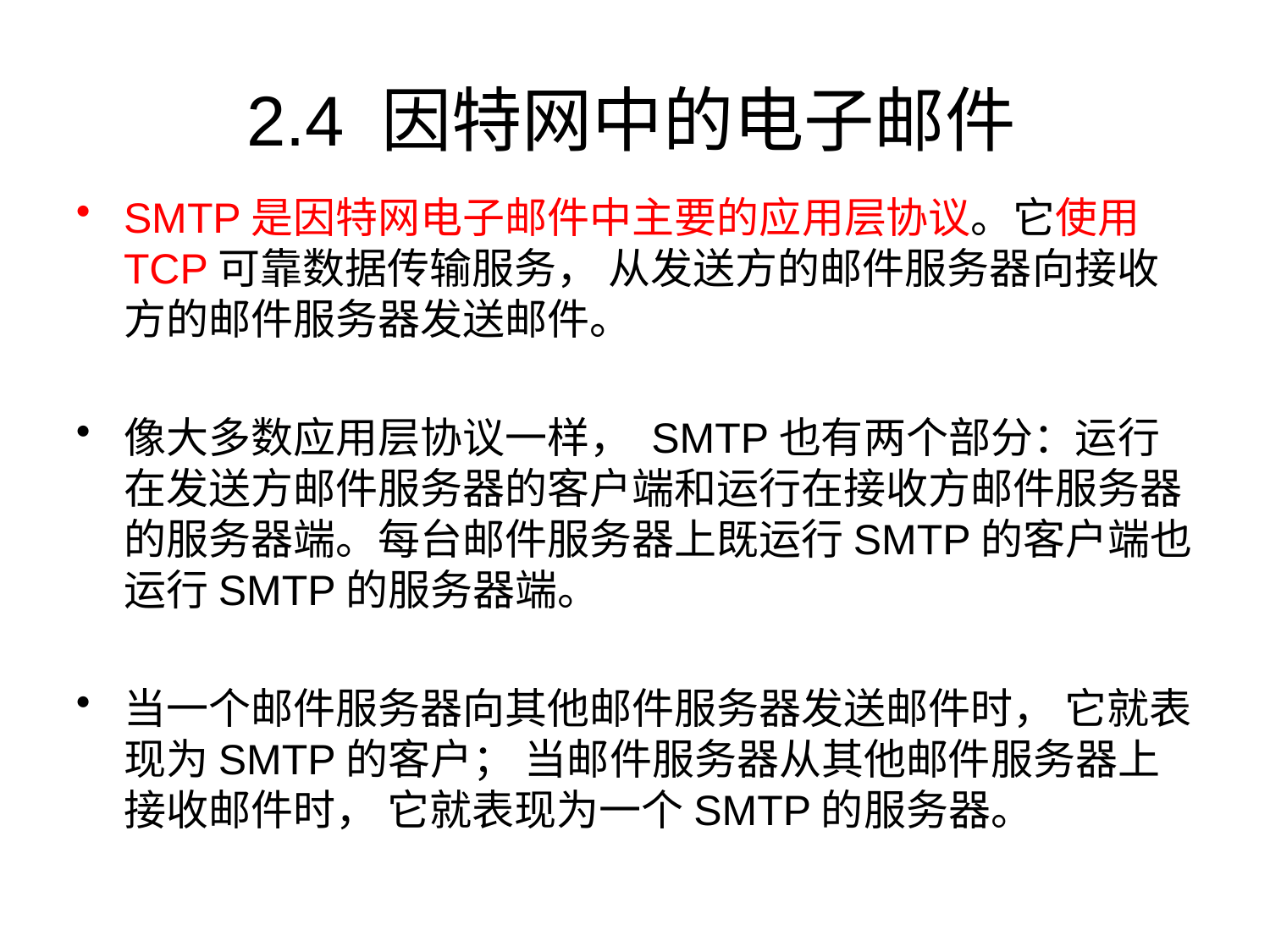

# 2.4 因特网中的电子邮件
SMTP是因特网电子邮件中主要的应用层协议。它使用TCP可靠数据传输服务， 从发送方的邮件服务器向接收方的邮件服务器发送邮件。

像大多数应用层协议一样， SMTP也有两个部分：运行在发送方邮件服务器的客户端和运行在接收方邮件服务器的服务器端。每台邮件服务器上既运行SMTP的客户端也运行SMTP的服务器端。

当一个邮件服务器向其他邮件服务器发送邮件时， 它就表现为SMTP的客户； 当邮件服务器从其他邮件服务器上接收邮件时， 它就表现为一个SMTP的服务器。